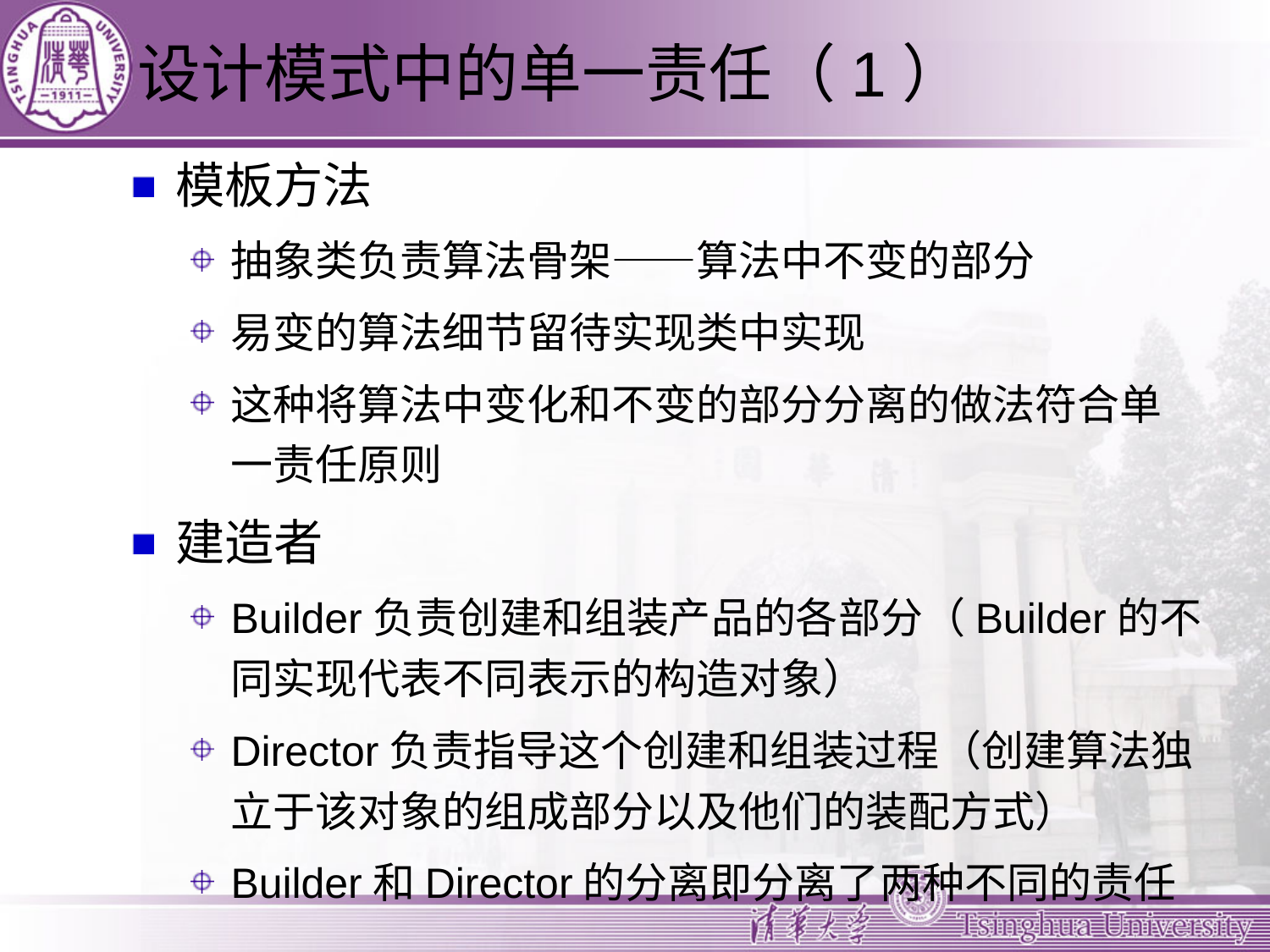

# 设计模式中的单一责任（1）
模板方法
抽象类负责算法骨架——算法中不变的部分
易变的算法细节留待实现类中实现
这种将算法中变化和不变的部分分离的做法符合单一责任原则
建造者
Builder负责创建和组装产品的各部分（Builder的不同实现代表不同表示的构造对象）
Director负责指导这个创建和组装过程（创建算法独立于该对象的组成部分以及他们的装配方式）
Builder和Director的分离即分离了两种不同的责任